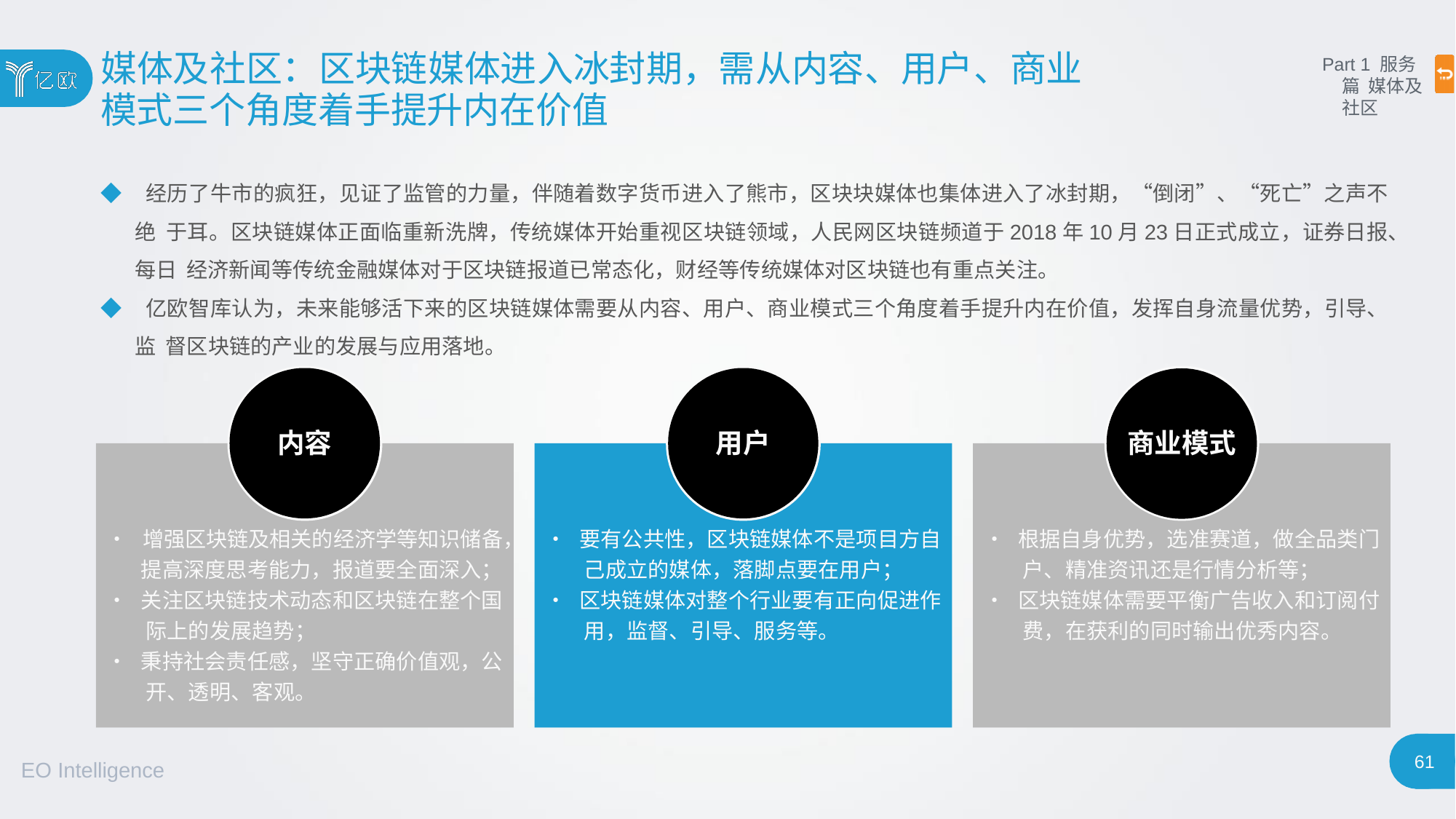

# 媒体及社区：区块链媒体进入冰封期，需从内容、用户、商业
模式三个角度着手提升内在价值
Part 1 服务篇  媒体及社区

◆ 经历了牛市的疯狂，见证了监管的力量，伴随着数字货币进入了熊市，区块块媒体也集体进入了冰封期，“倒闭”、“死亡”之声不绝  于耳。区块链媒体正面临重新洗牌，传统媒体开始重视区块链领域，人民网区块链频道于2018年10月23日正式成立，证券日报、每日  经济新闻等传统金融媒体对于区块链报道已常态化，财经等传统媒体对区块链也有重点关注。
◆ 亿欧智库认为，未来能够活下来的区块链媒体需要从内容、用户、商业模式三个角度着手提升内在价值，发挥自身流量优势，引导、监  督区块链的产业的发展与应用落地。

内容
用户
商业模式

•	要有公共性，区块链媒体不是项目方自  己成立的媒体，落脚点要在用户；
•	区块链媒体对整个行业要有正向促进作  用，监督、引导、服务等。
•	根据自身优势，选准赛道，做全品类门  户、精准资讯还是行情分析等；
•	区块链媒体需要平衡广告收入和订阅付  费，在获利的同时输出优秀内容。
•	增强区块链及相关的经济学等知识储备，
提高深度思考能力，报道要全面深入；
•	关注区块链技术动态和区块链在整个国  际上的发展趋势；
•	秉持社会责任感，坚守正确价值观，公  开、透明、客观。
61
EO Intelligence